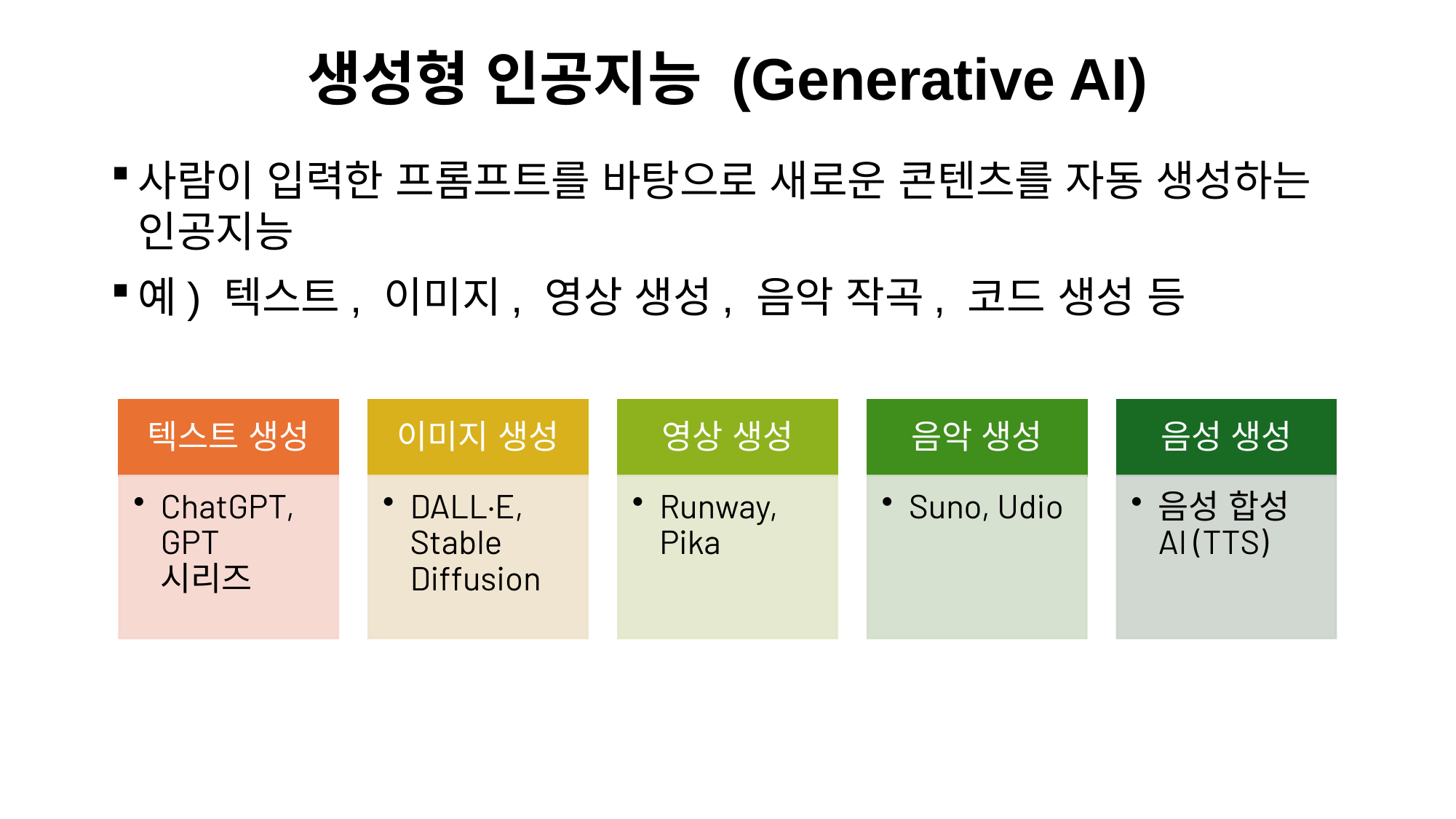

# 생성형 인공지능 (Generative AI)
사람이 입력한 프롬프트를 바탕으로 새로운 콘텐츠를 자동 생성하는 인공지능
예) 텍스트, 이미지, 영상 생성, 음악 작곡, 코드 생성 등

텍스트 생성
ChatGPT, GPT 시리즈
이미지 생성
DALL·E, Stable Diffusion
영상 생성
Runway, Pika
음악 생성
Suno, Udio
음성 생성
음성 합성 AI (TTS)